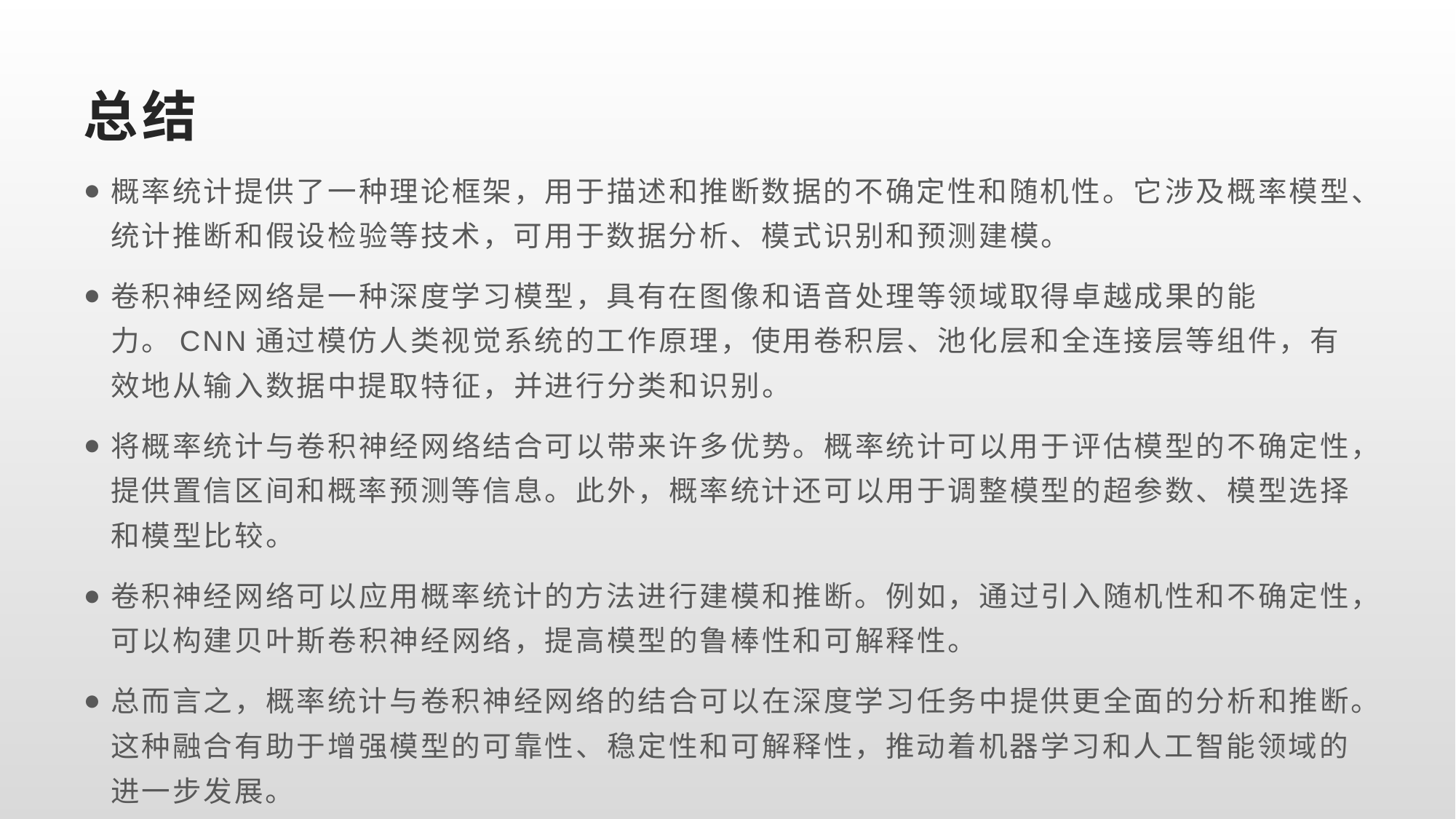

# 总结
概率统计提供了一种理论框架，用于描述和推断数据的不确定性和随机性。它涉及概率模型、统计推断和假设检验等技术，可用于数据分析、模式识别和预测建模。
卷积神经网络是一种深度学习模型，具有在图像和语音处理等领域取得卓越成果的能力。CNN通过模仿人类视觉系统的工作原理，使用卷积层、池化层和全连接层等组件，有效地从输入数据中提取特征，并进行分类和识别。
将概率统计与卷积神经网络结合可以带来许多优势。概率统计可以用于评估模型的不确定性，提供置信区间和概率预测等信息。此外，概率统计还可以用于调整模型的超参数、模型选择和模型比较。
卷积神经网络可以应用概率统计的方法进行建模和推断。例如，通过引入随机性和不确定性，可以构建贝叶斯卷积神经网络，提高模型的鲁棒性和可解释性。
总而言之，概率统计与卷积神经网络的结合可以在深度学习任务中提供更全面的分析和推断。这种融合有助于增强模型的可靠性、稳定性和可解释性，推动着机器学习和人工智能领域的进一步发展。